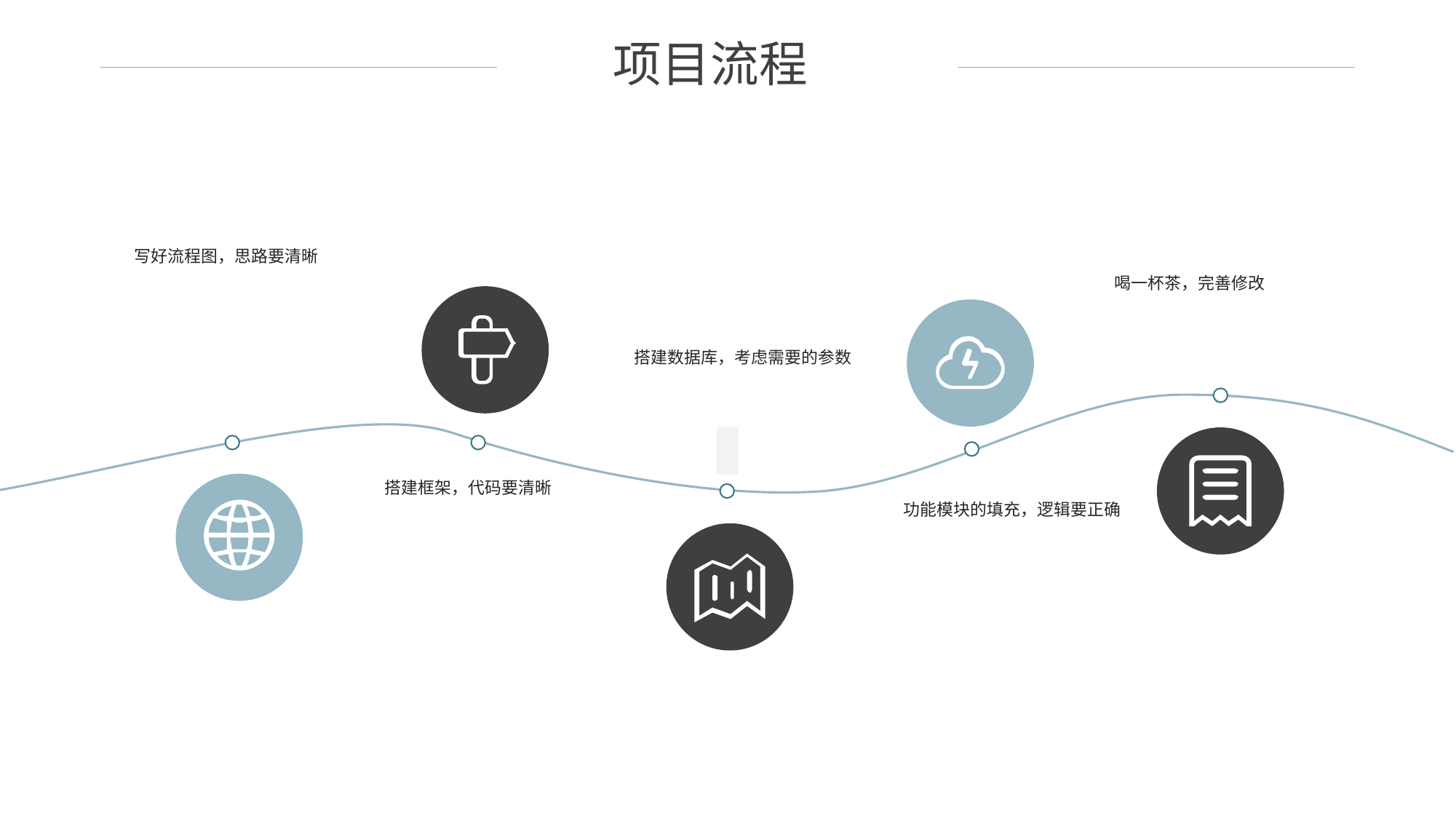

项目流程
写好流程图，思路要清晰
喝一杯茶，完善修改

搭建数据库，考虑需要的参数

搭建框架，代码要清晰

功能模块的填充，逻辑要正确